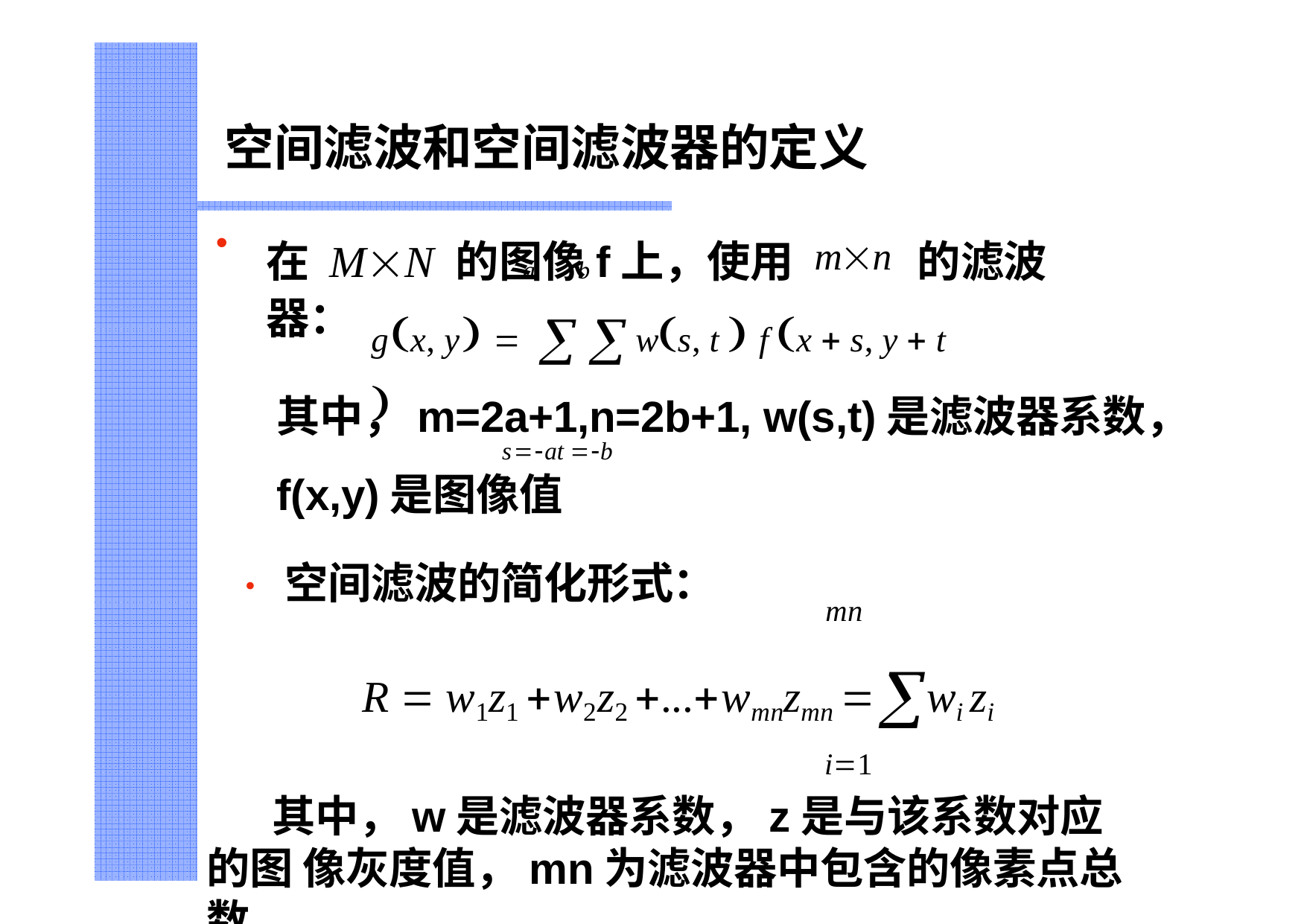

空间滤波和空间滤波器的定义
在 M×N 的图像f上，使用 m×n 的滤波器：
•
a	b
g(x, y) =  ∑∑w(s, t ) f (x + s, y + t )
s=−at =−b
其中，m=2a+1,n=2b+1, w(s,t)是滤波器系数，f(x,y)是图像值
•	空间滤波的简化形式：
mn
R = w1z1 +w2z2 +...+wmnzmn =∑wi zi
i=1
其中，w是滤波器系数，z是与该系数对应的图 像灰度值，mn为滤波器中包含的像素点总数